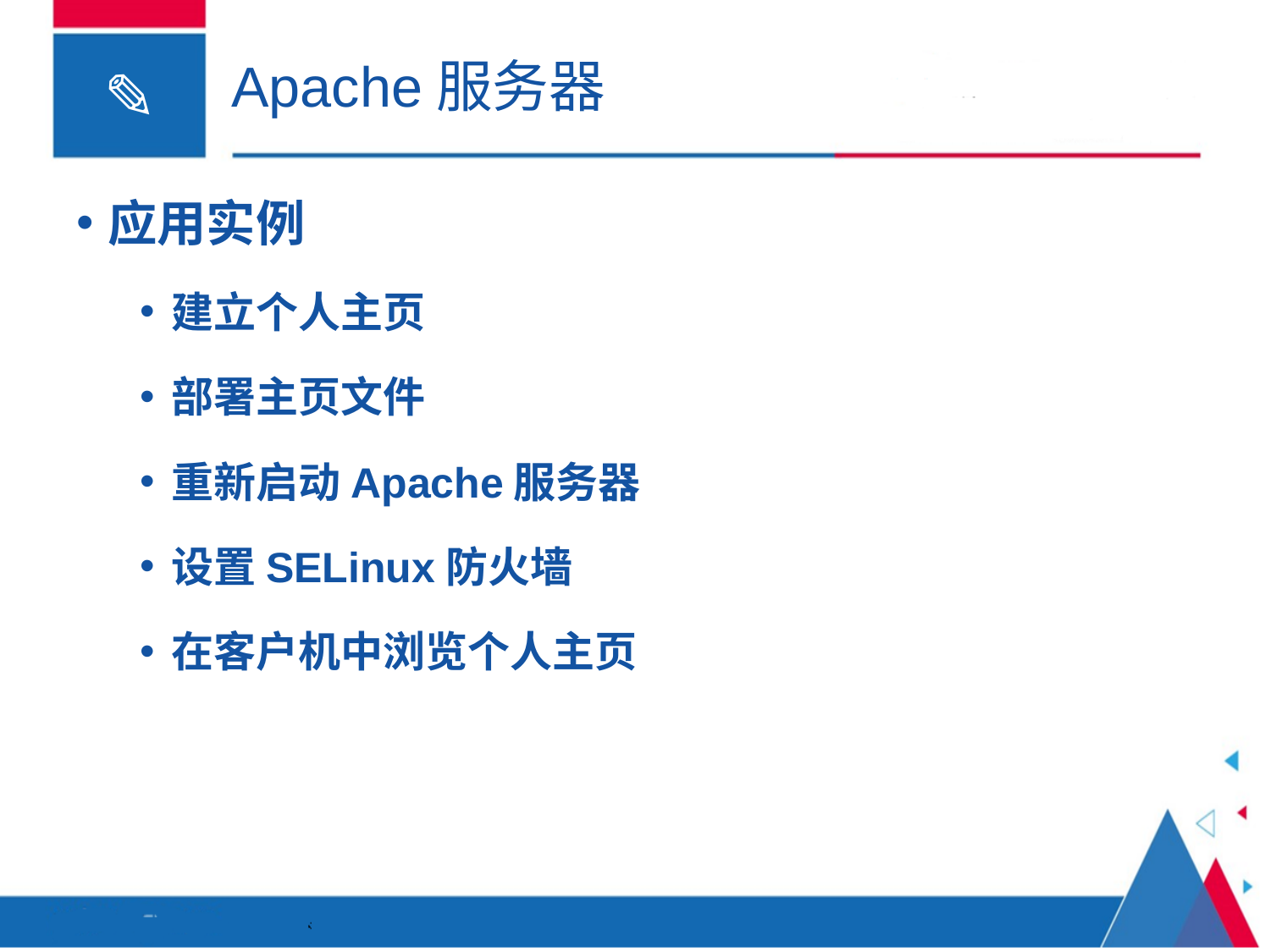

# Apache服务器
应用实例
建立个人主页
部署主页文件
重新启动Apache服务器
设置SELinux防火墙
在客户机中浏览个人主页